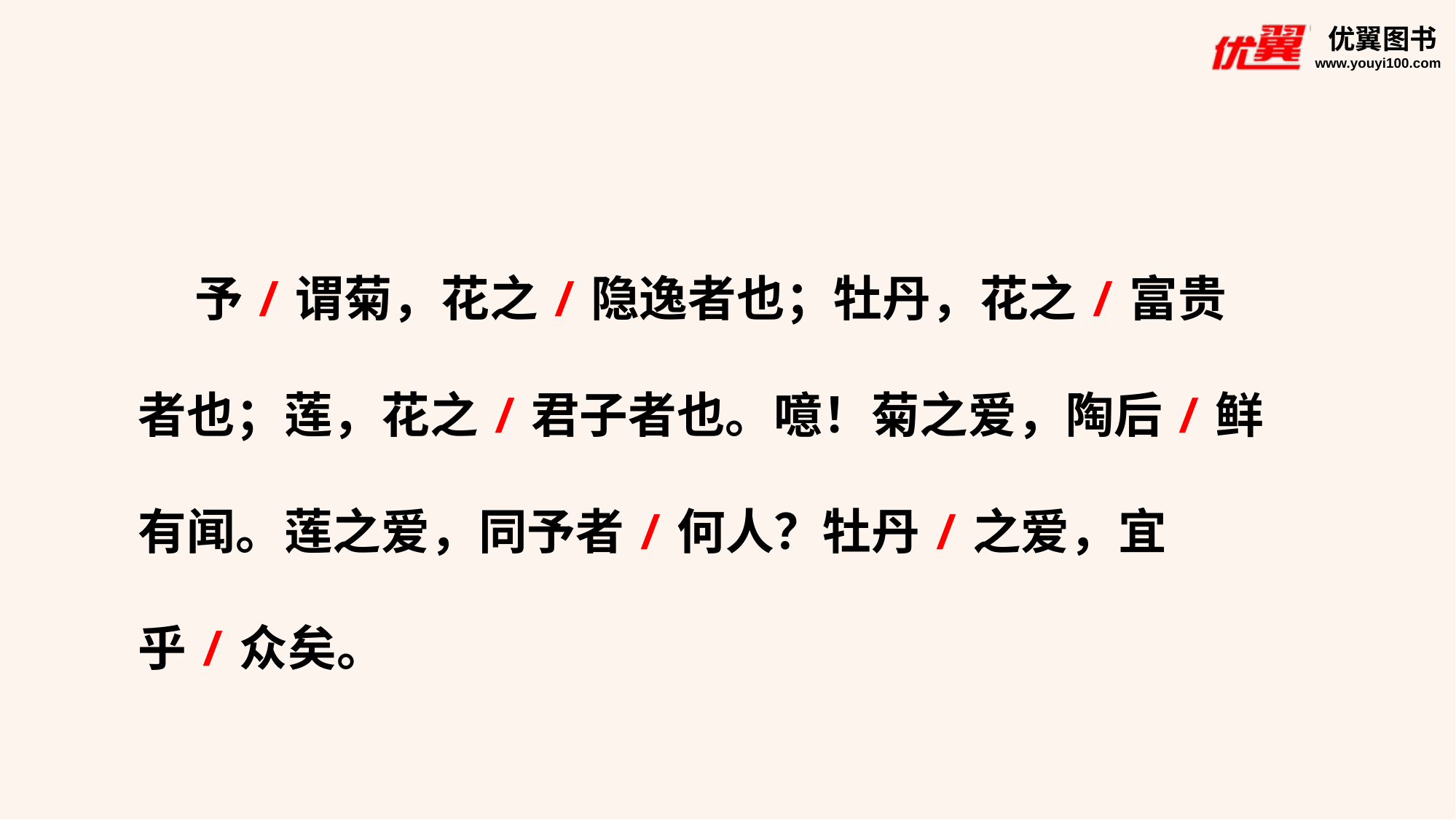

予/谓菊，花之/隐逸者也；牡丹，花之/富贵者也；莲，花之/君子者也。噫！菊之爱，陶后/鲜有闻。莲之爱，同予者/何人？牡丹/之爱，宜乎/众矣。